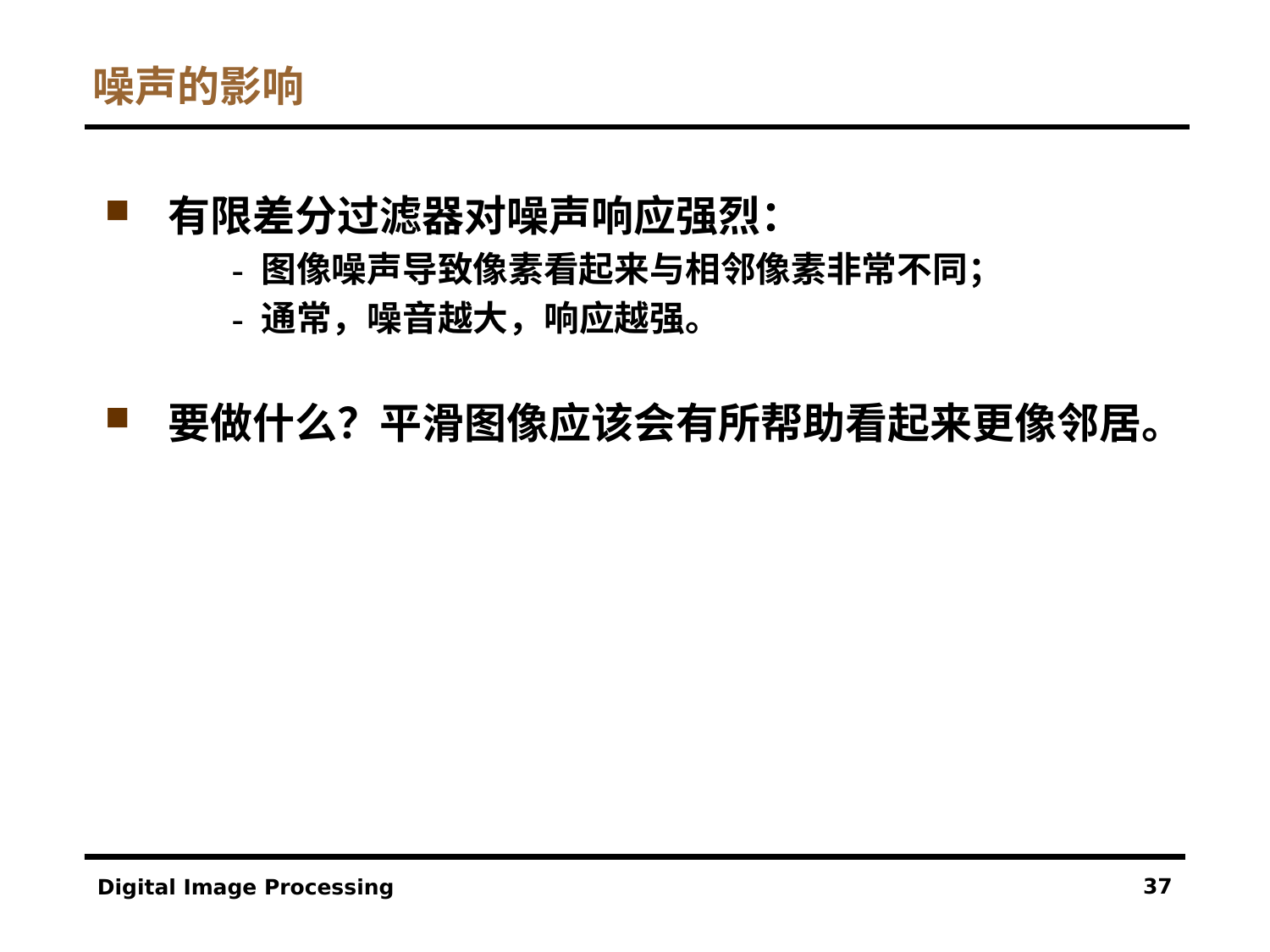

# 噪声的影响
有限差分过滤器对噪声响应强烈：
	- 图像噪声导致像素看起来与相邻像素非常不同；
	- 通常，噪音越大，响应越强。

要做什么？平滑图像应该会有所帮助看起来更像邻居。
37
Digital Image Processing